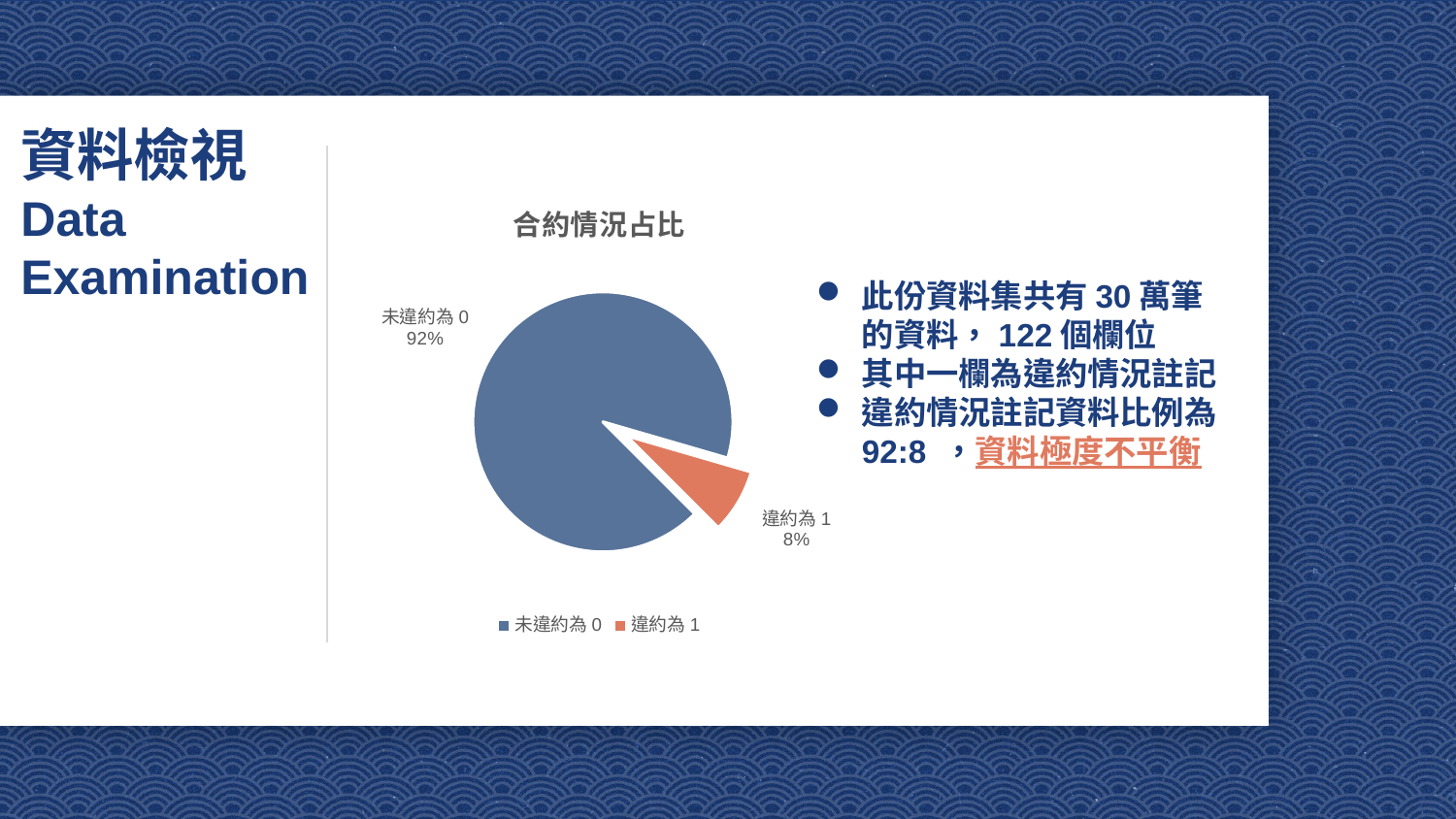

7

# 資料檢視
Data Examination

### Chart: 合約情況占比

| Category |  |
|---|---|
| 未違約為0 | 92.0 |
| 違約為1 | 8.0 |
此份資料集共有30萬筆的資料，122個欄位
其中一欄為違約情況註記
違約情況註記資料比例為92:8 ，資料極度不平衡